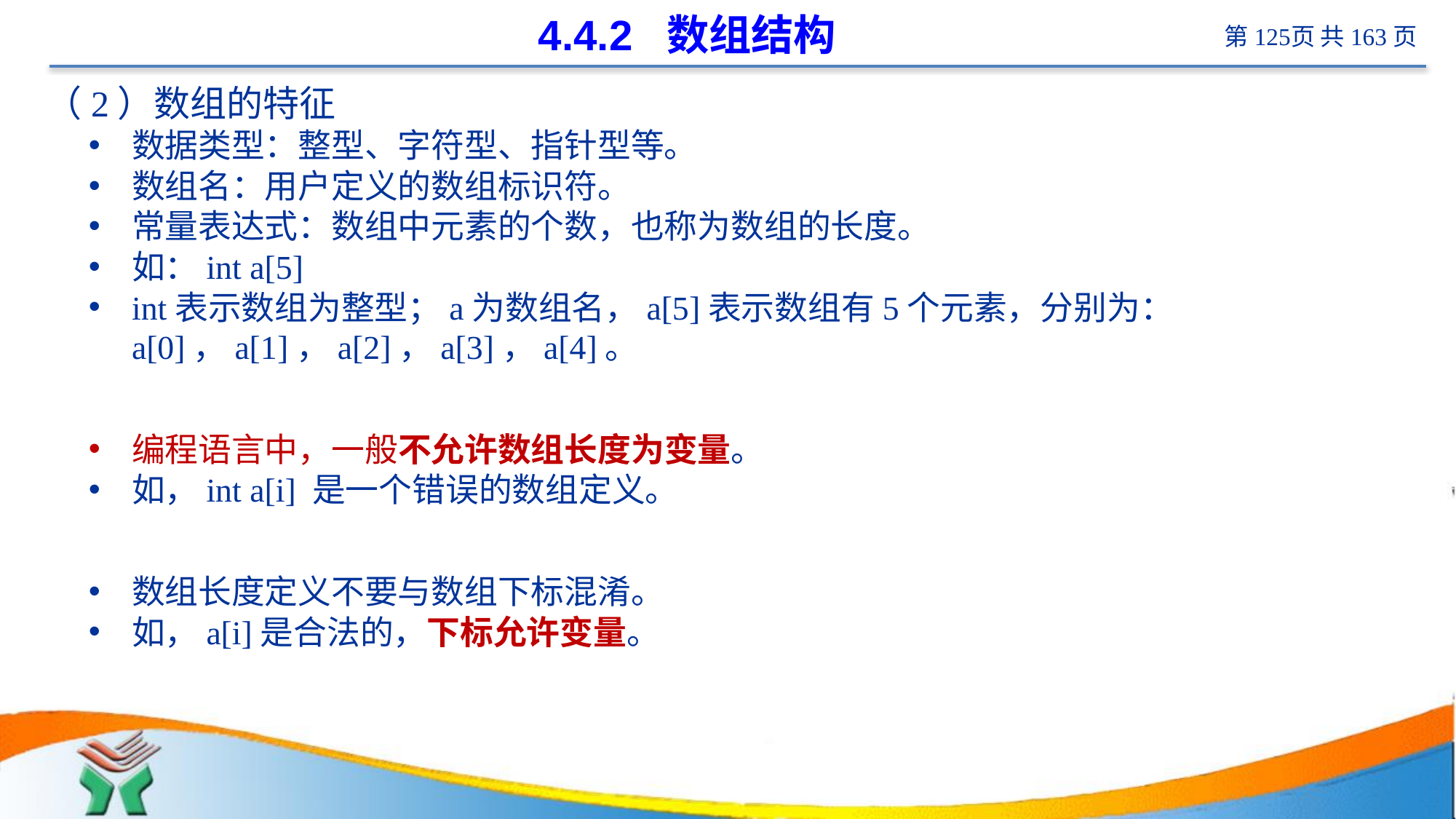

# 4.4.2  数组结构
（2）数组的特征
数据类型：整型、字符型、指针型等。
数组名：用户定义的数组标识符。
常量表达式：数组中元素的个数，也称为数组的长度。
如：int a[5]
int表示数组为整型；a为数组名，a[5]表示数组有5个元素，分别为：a[0]，a[1]，a[2]，a[3]，a[4]。

编程语言中，一般不允许数组长度为变量。
如，int a[i] 是一个错误的数组定义。

数组长度定义不要与数组下标混淆。
如，a[i]是合法的，下标允许变量。